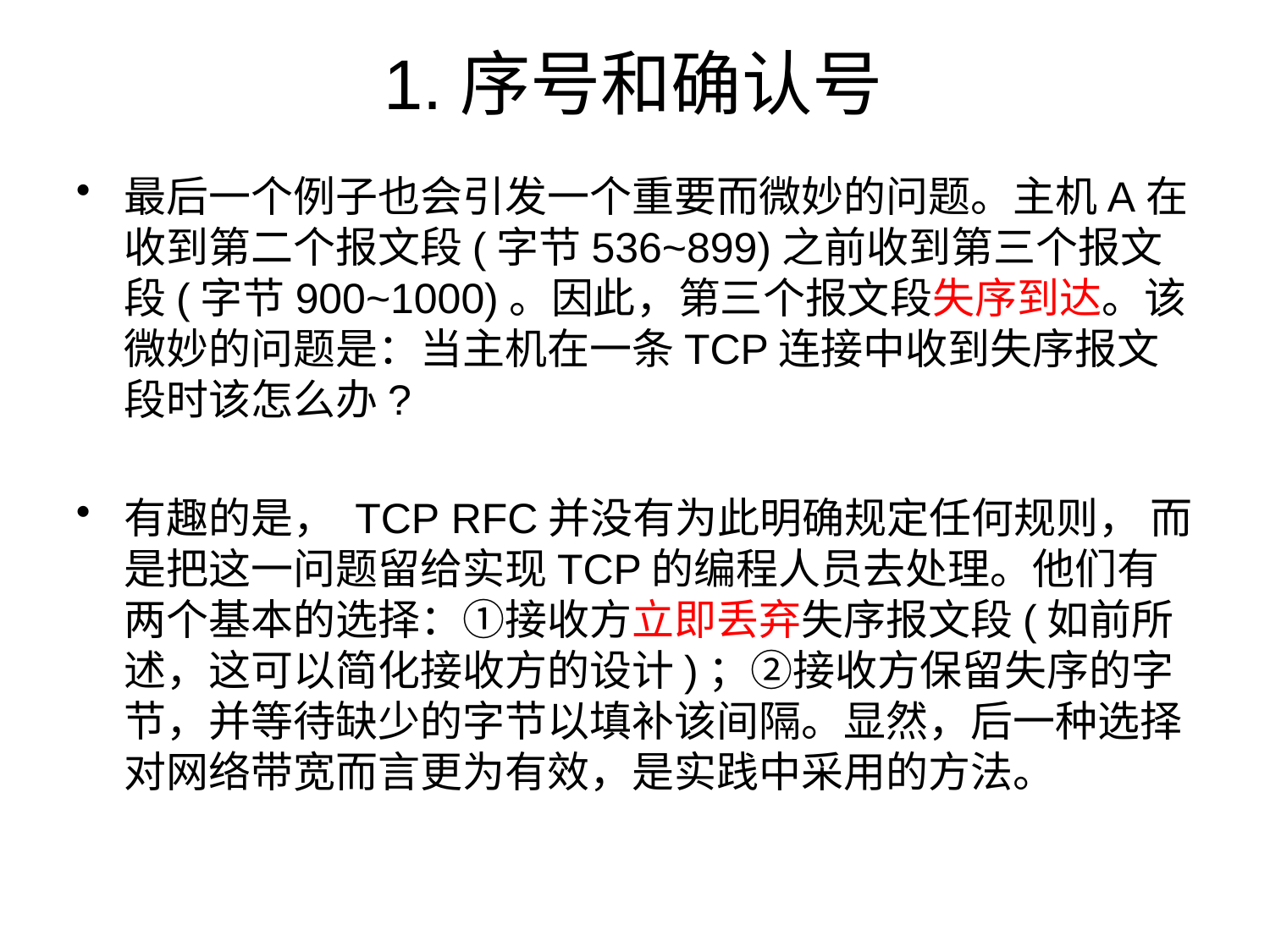

# 1.序号和确认号
最后一个例子也会引发一个重要而微妙的问题。主机A在收到第二个报文段(字节536~899)之前收到第三个报文段(字节900~1000)。因此，第三个报文段失序到达。该微妙的问题是：当主机在一条TCP连接中收到失序报文段时该怎么办?

有趣的是， TCP RFC并没有为此明确规定任何规则， 而是把这一问题留给实现TCP的编程人员去处理。他们有两个基本的选择：①接收方立即丢弃失序报文段(如前所述，这可以简化接收方的设计)；②接收方保留失序的字节，并等待缺少的字节以填补该间隔。显然，后一种选择对网络带宽而言更为有效，是实践中采用的方法。